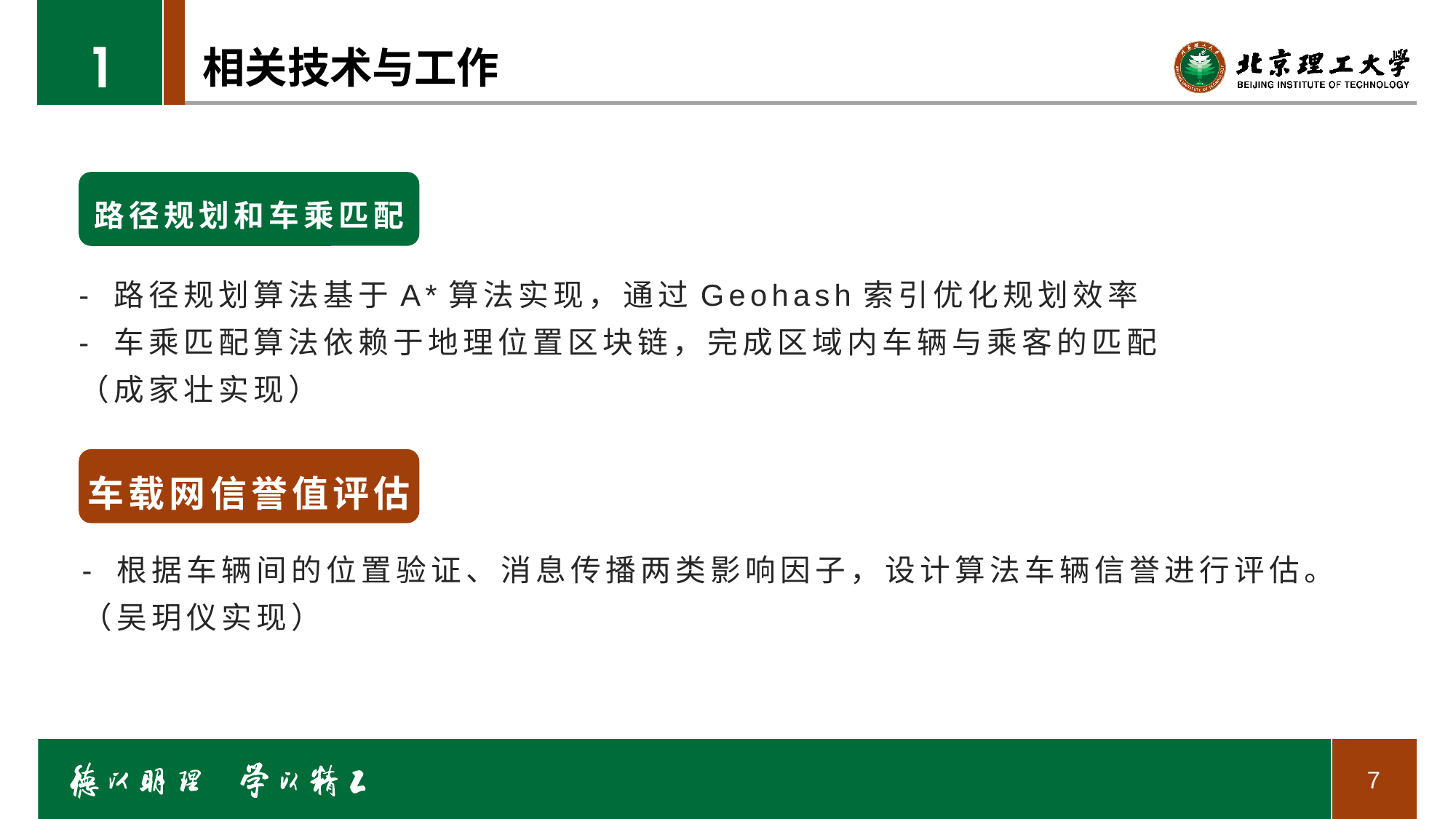

1
# 相关技术与工作
路径规划和车乘匹配
- 路径规划算法基于A*算法实现，通过Geohash索引优化规划效率
- 车乘匹配算法依赖于地理位置区块链，完成区域内车辆与乘客的匹配
（成家壮实现）
车载网信誉值评估
- 根据车辆间的位置验证、消息传播两类影响因子，设计算法车辆信誉进行评估。
（吴玥仪实现）